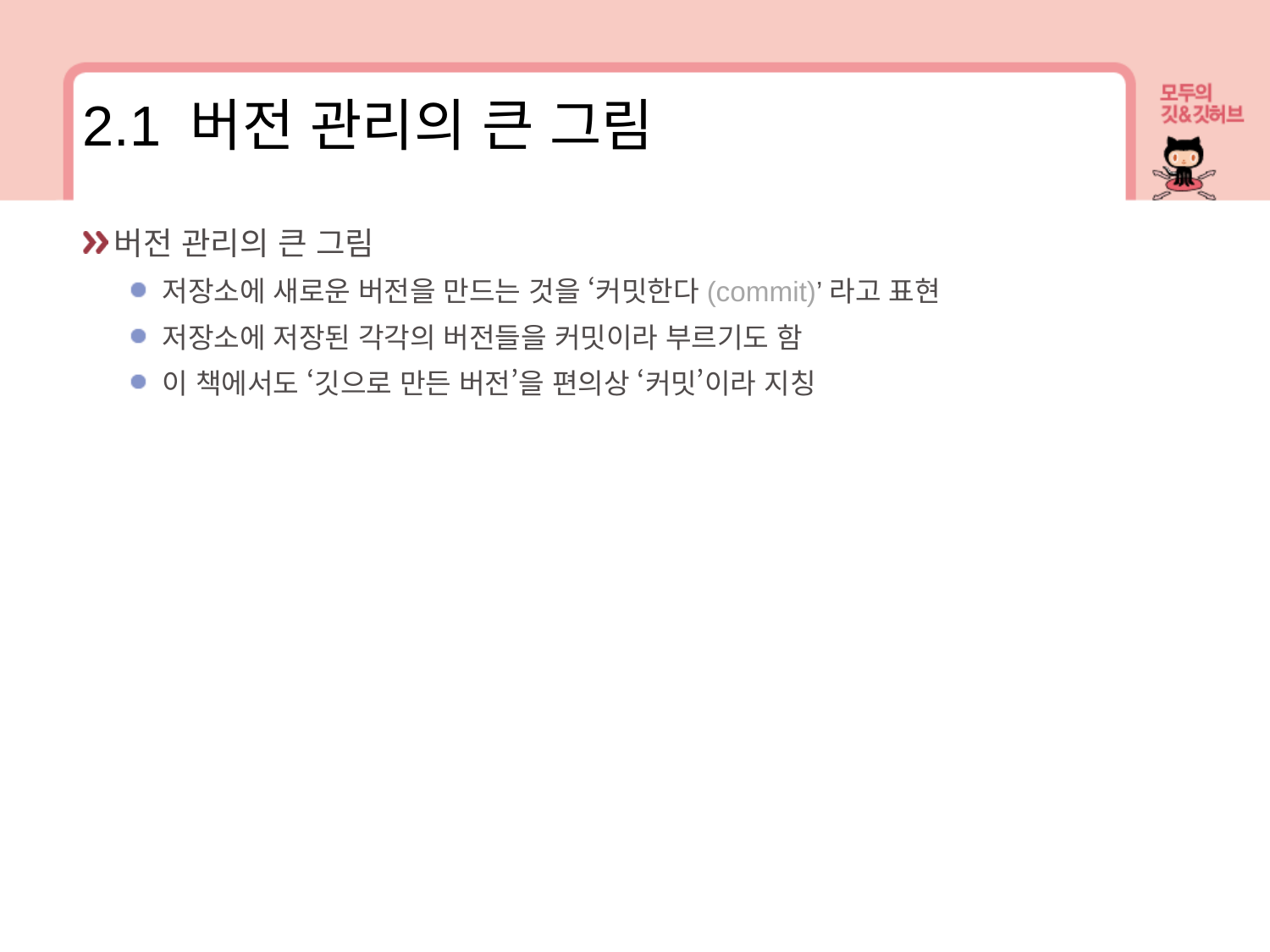

2.1 버전 관리의 큰 그림
버전 관리의 큰 그림
저장소에 새로운 버전을 만드는 것을 ‘커밋한다(commit)’라고 표현
저장소에 저장된 각각의 버전들을 커밋이라 부르기도 함
이 책에서도 ‘깃으로 만든 버전’을 편의상 ‘커밋’이라 지칭